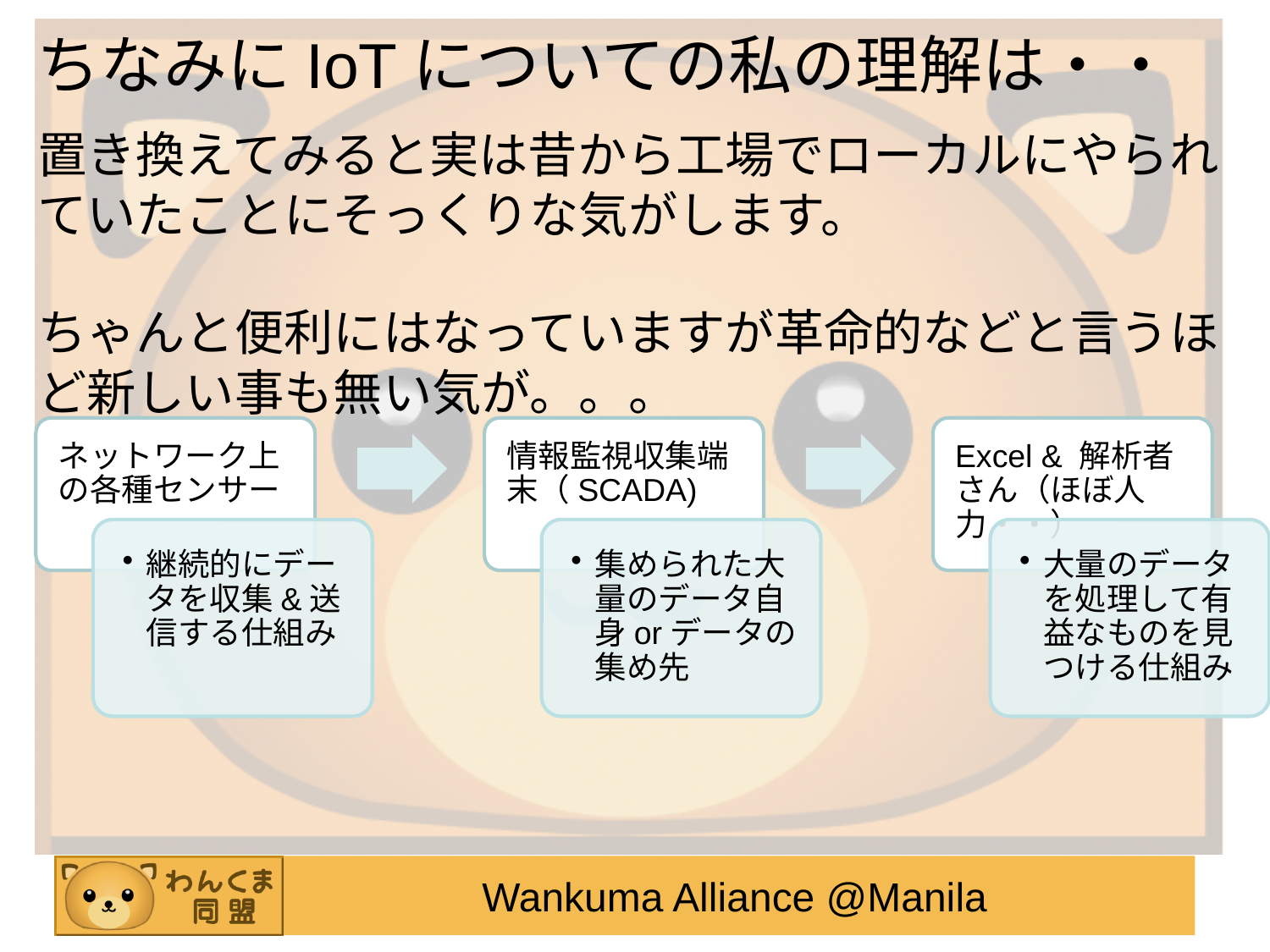

ちなみにIoTについての私の理解は・・
置き換えてみると実は昔から工場でローカルにやられていたことにそっくりな気がします。

ちゃんと便利にはなっていますが革命的などと言うほど新しい事も無い気が。。。
ネットワーク上の各種センサー
継続的にデータを収集&送信する仕組み

情報監視収集端末（SCADA)
集められた大量のデータ自身orデータの集め先

Excel & 解析者さん（ほぼ人力・・）
大量のデータを処理して有益なものを見つける仕組み